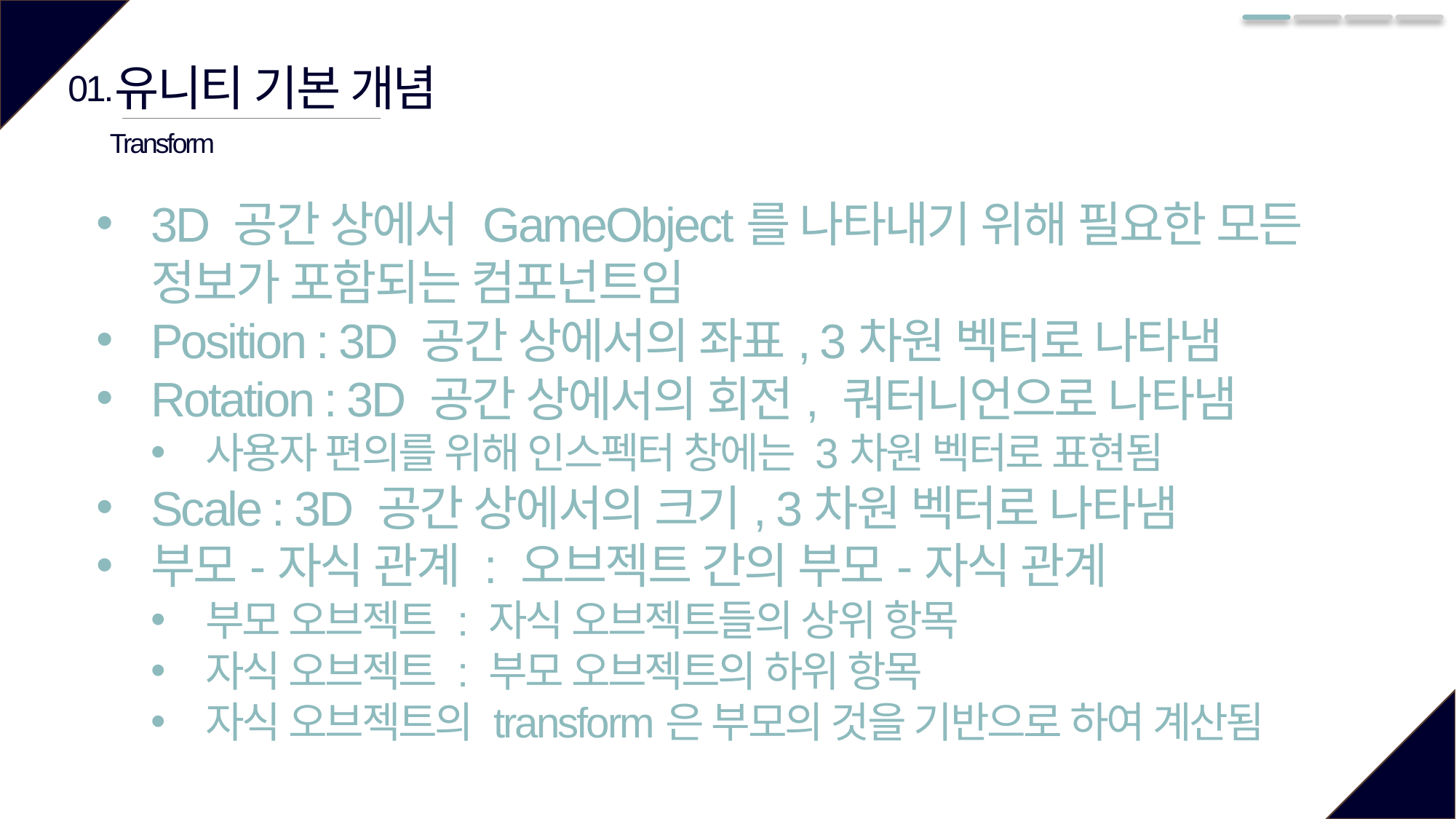

유니티 기본 개념
01.
Transform
3D 공간 상에서 GameObject를 나타내기 위해 필요한 모든 정보가 포함되는 컴포넌트임
Position : 3D 공간 상에서의 좌표, 3차원 벡터로 나타냄
Rotation : 3D 공간 상에서의 회전, 쿼터니언으로 나타냄
사용자 편의를 위해 인스펙터 창에는 3차원 벡터로 표현됨
Scale : 3D 공간 상에서의 크기, 3차원 벡터로 나타냄
부모-자식 관계 : 오브젝트 간의 부모-자식 관계
부모 오브젝트 : 자식 오브젝트들의 상위 항목
자식 오브젝트 : 부모 오브젝트의 하위 항목
자식 오브젝트의 transform은 부모의 것을 기반으로 하여 계산됨